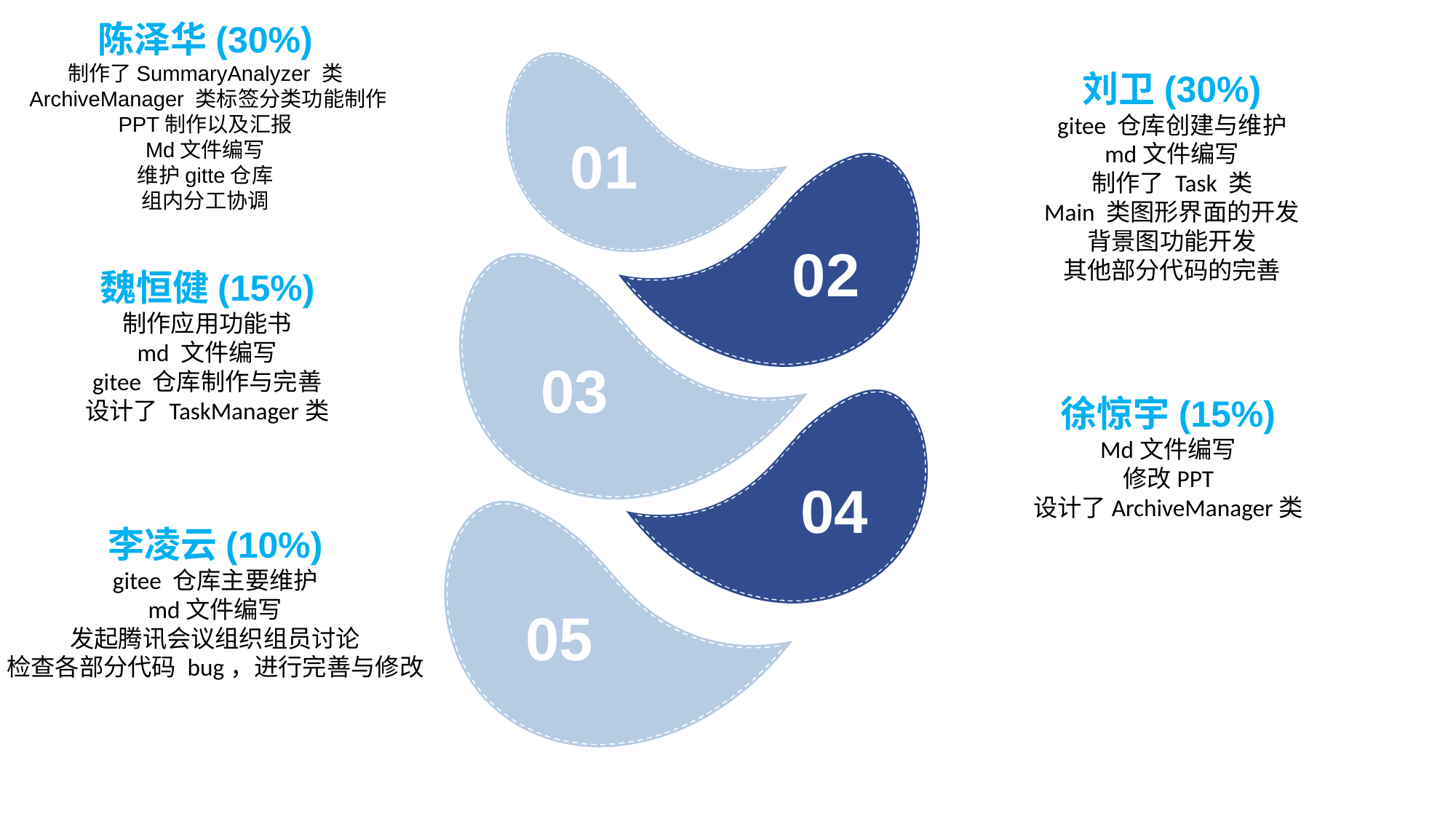

01
陈泽华(30%)
制作了SummaryAnalyzer 类
 ArchiveManager 类标签分类功能制作
PPT制作以及汇报
Md文件编写
维护gitte仓库
组内分工协调
刘卫(30%)
gitee 仓库创建与维护
md文件编写
制作了 Task 类
Main 类图形界面的开发
背景图功能开发
其他部分代码的完善

02

03
魏恒健(15%)
制作应用功能书
md 文件编写
gitee 仓库制作与完善
设计了 TaskManager类

04
徐惊宇(15%)
Md文件编写
修改PPT
设计了ArchiveManager类

05
李凌云(10%)
gitee 仓库主要维护
md文件编写
发起腾讯会议组织组员讨论
检查各部分代码 bug，进行完善与修改